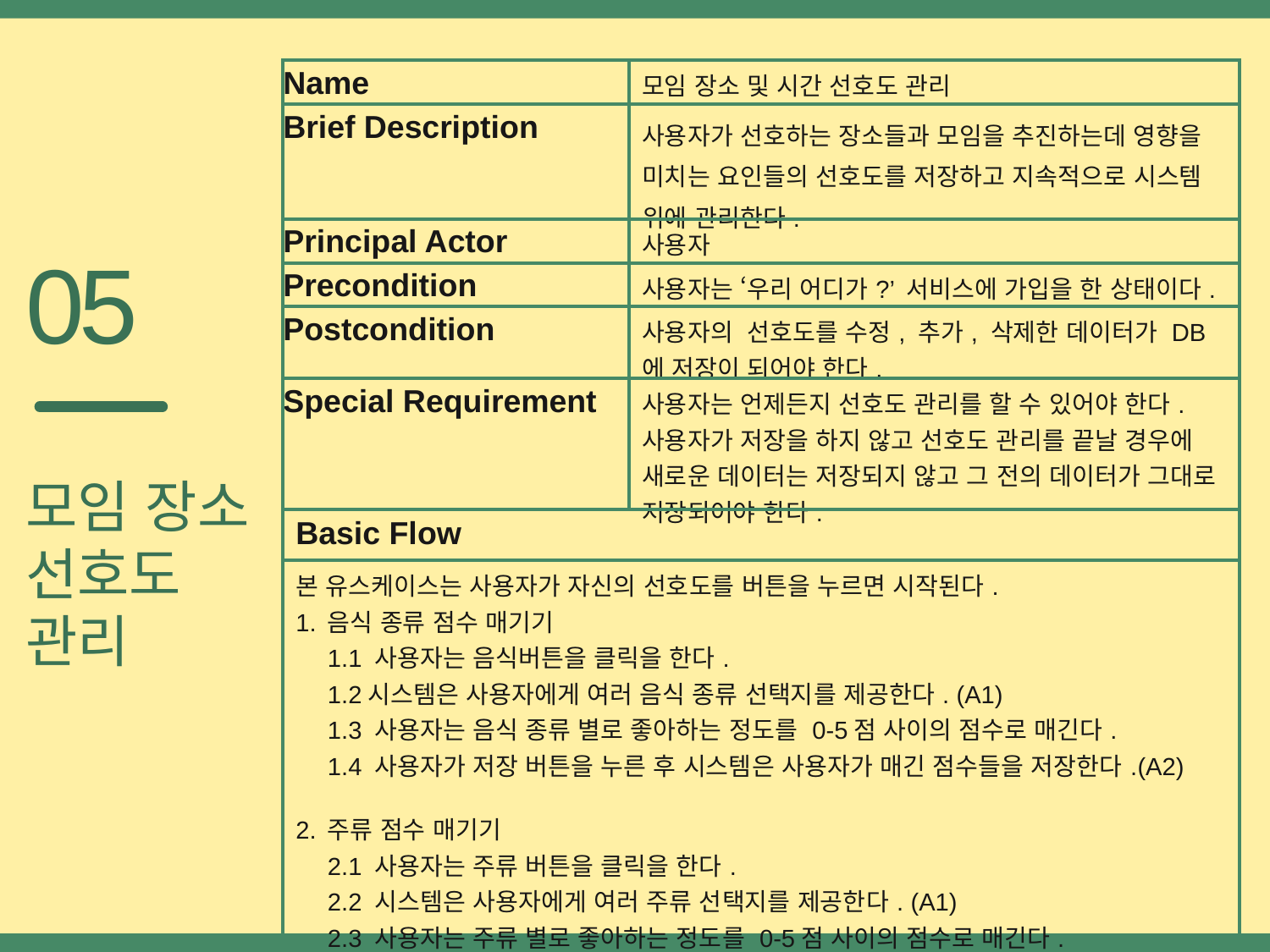

| Name | 모임 장소 및 시간 선호도 관리 |
| --- | --- |
| Brief Description | 사용자가 선호하는 장소들과 모임을 추진하는데 영향을 미치는 요인들의 선호도를 저장하고 지속적으로 시스템 위에 관리한다. |
| Principal Actor | 사용자 |
| Precondition | 사용자는 ‘우리 어디가?’ 서비스에 가입을 한 상태이다. |
| Postcondition | 사용자의 선호도를 수정, 추가, 삭제한 데이터가 DB에 저장이 되어야 한다. |
| Special Requirement | 사용자는 언제든지 선호도 관리를 할 수 있어야 한다. 사용자가 저장을 하지 않고 선호도 관리를 끝날 경우에 새로운 데이터는 저장되지 않고 그 전의 데이터가 그대로 저장되어야 한다. |
| Basic Flow |  |
| 본 유스케이스는 사용자가 자신의 선호도를 버튼을 누르면 시작된다. 음식 종류 점수 매기기 1.1 사용자는 음식버튼을 클릭을 한다. 1.2시스템은 사용자에게 여러 음식 종류 선택지를 제공한다. (A1) 1.3 사용자는 음식 종류 별로 좋아하는 정도를 0-5점 사이의 점수로 매긴다. 1.4 사용자가 저장 버튼을 누른 후 시스템은 사용자가 매긴 점수들을 저장한다.(A2) 주류 점수 매기기 2.1 사용자는 주류 버튼을 클릭을 한다. 2.2 시스템은 사용자에게 여러 주류 선택지를 제공한다. (A1) 2.3 사용자는 주류 별로 좋아하는 정도를 0-5점 사이의 점수로 매긴다. 2.4 사용자가 저장 버튼을 누른 후 시스템은 사용자가 매긴 점수들을 저장한다. (A2) |  |
05
모임 장소
선호도
관리